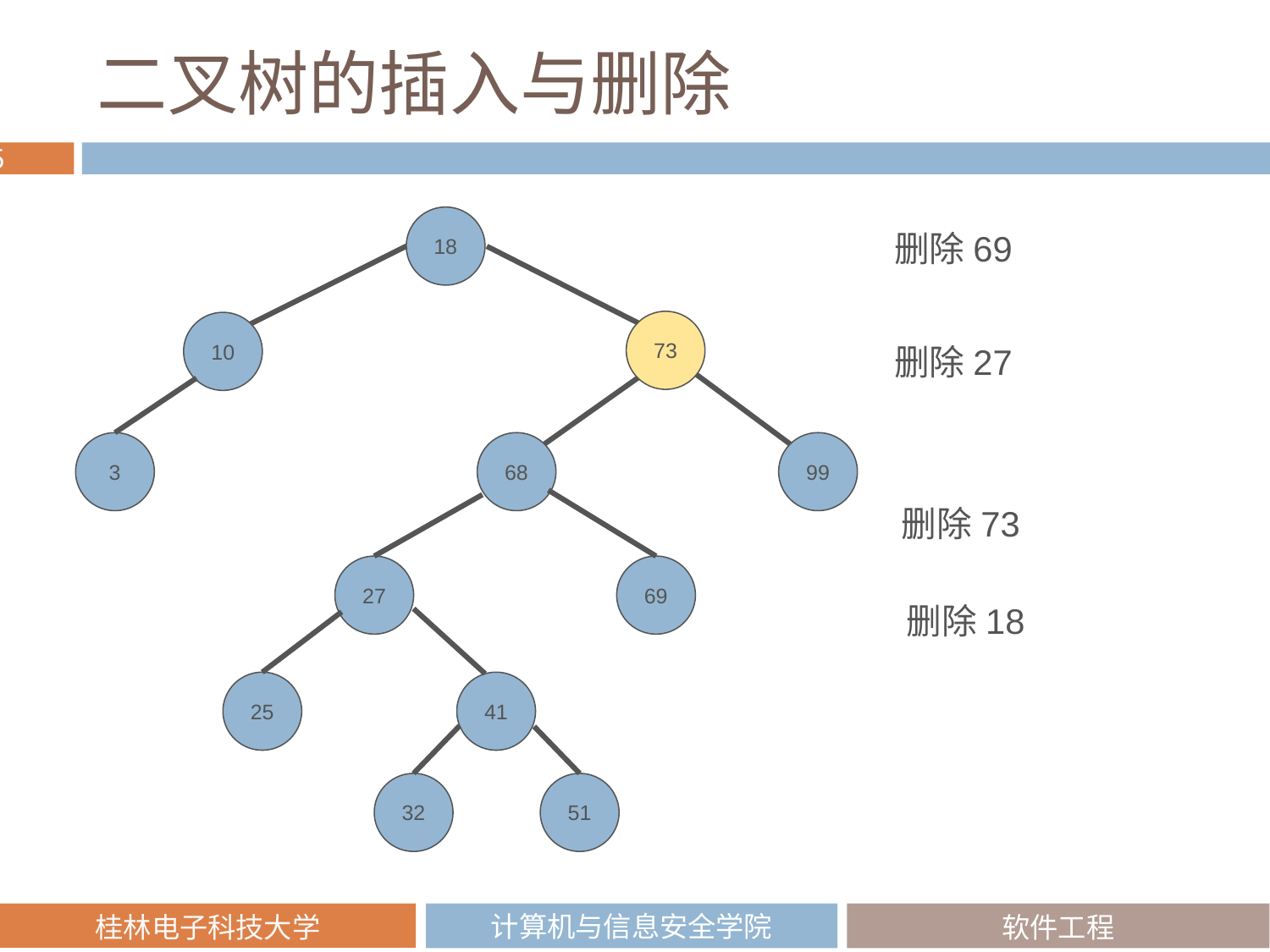

# 二叉树的插入与删除
18
73
10
3
68
99
27
69
41
25
51
32
删除69
删除27
删除73
删除18